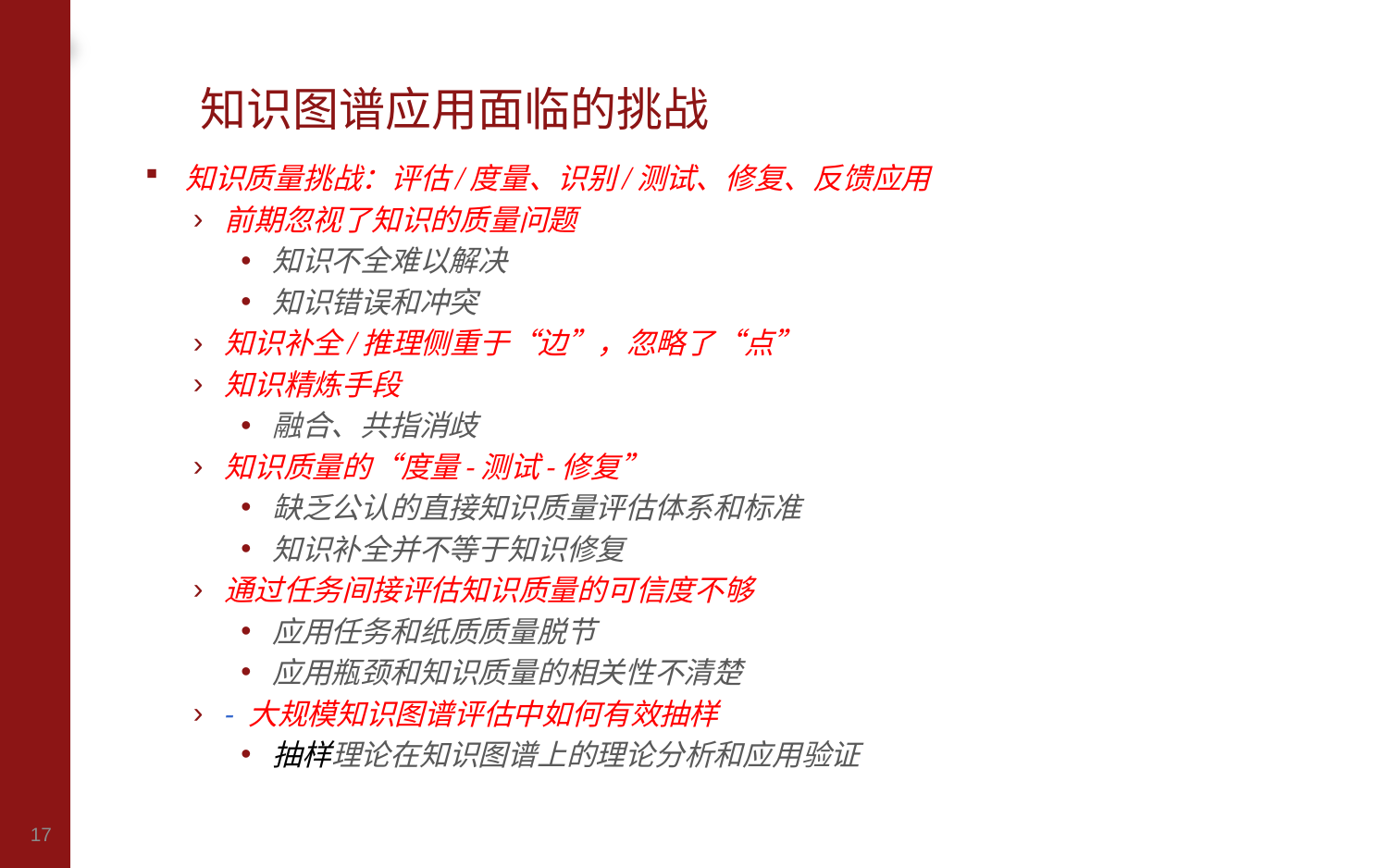

# 知识图谱应用面临的挑战
知识质量挑战：评估/度量、识别/测试、修复、反馈应用
前期忽视了知识的质量问题
知识不全难以解决
知识错误和冲突
知识补全/推理侧重于“边”，忽略了“点”
知识精炼手段
融合、共指消歧
知识质量的“度量-测试-修复”
缺乏公认的直接知识质量评估体系和标准
知识补全并不等于知识修复
通过任务间接评估知识质量的可信度不够
应用任务和纸质质量脱节
应用瓶颈和知识质量的相关性不清楚
- 大规模知识图谱评估中如何有效抽样
抽样理论在知识图谱上的理论分析和应用验证

17